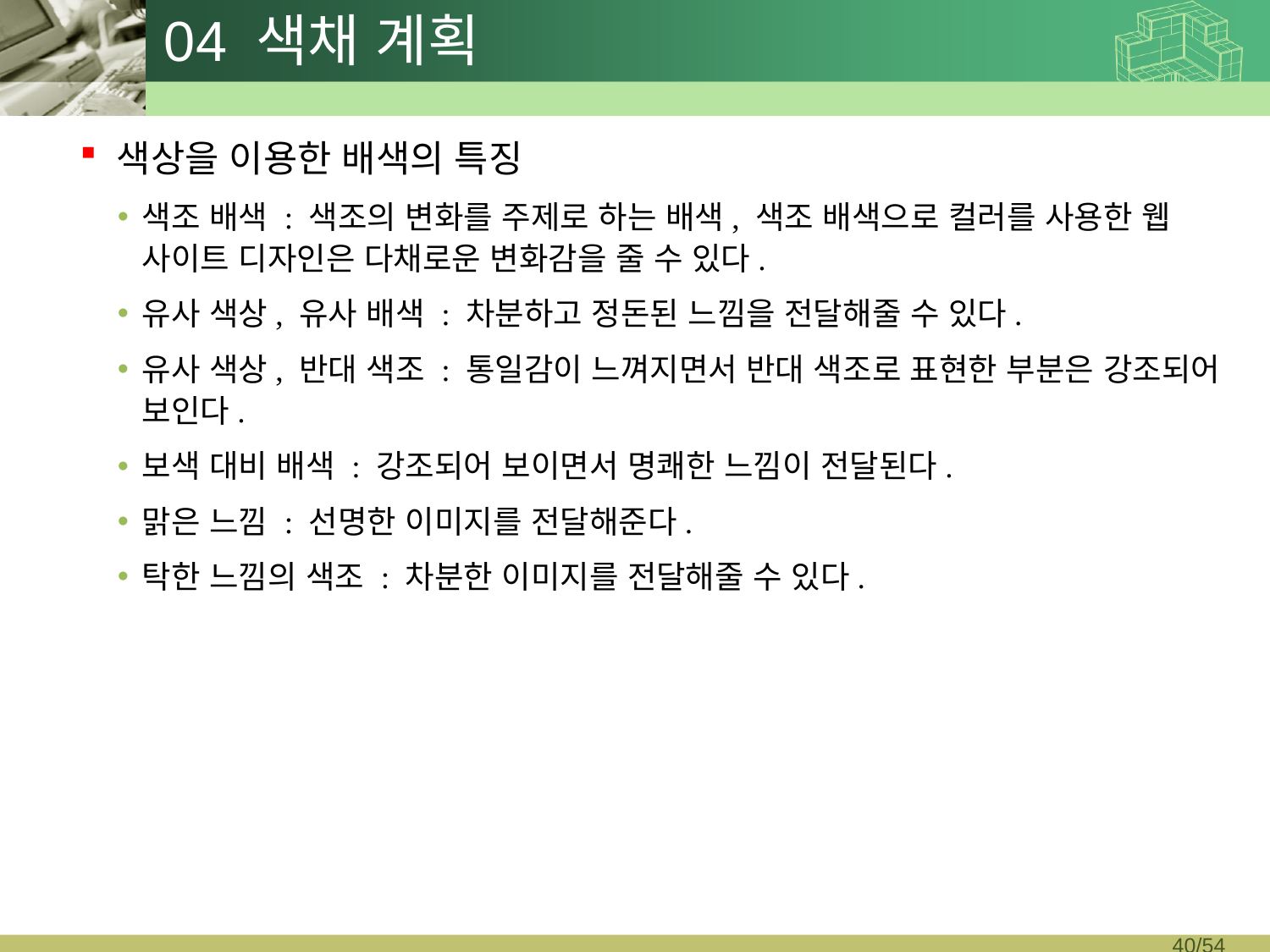

# 04 색채 계획
색상을 이용한 배색의 특징
색조 배색 : 색조의 변화를 주제로 하는 배색, 색조 배색으로 컬러를 사용한 웹 사이트 디자인은 다채로운 변화감을 줄 수 있다.
유사 색상, 유사 배색 : 차분하고 정돈된 느낌을 전달해줄 수 있다.
유사 색상, 반대 색조 : 통일감이 느껴지면서 반대 색조로 표현한 부분은 강조되어 보인다.
보색 대비 배색 : 강조되어 보이면서 명쾌한 느낌이 전달된다.
맑은 느낌 : 선명한 이미지를 전달해준다.
탁한 느낌의 색조 : 차분한 이미지를 전달해줄 수 있다.